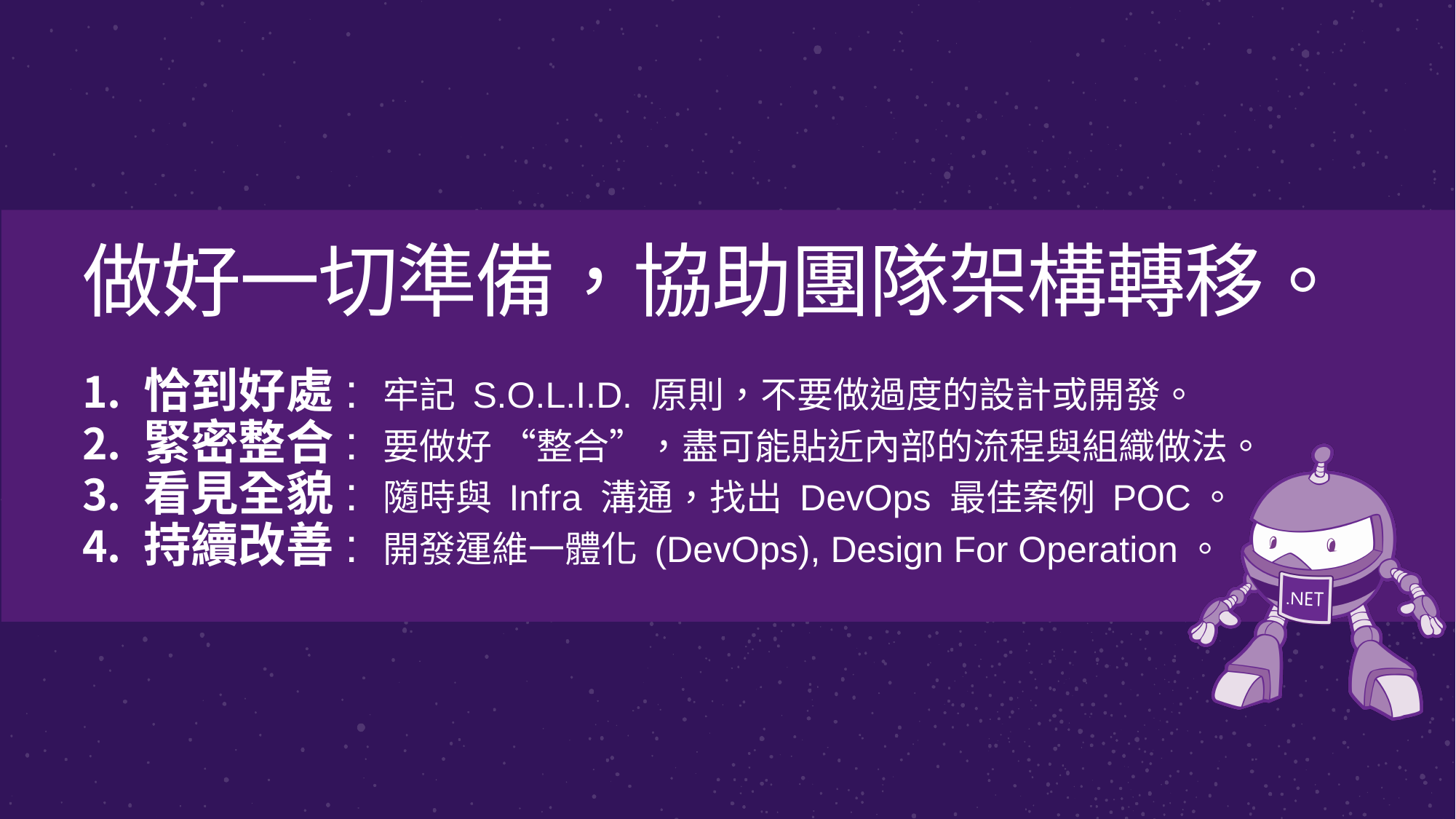

# 做好一切準備，協助團隊架構轉移。
恰到好處: 牢記 S.O.L.I.D. 原則，不要做過度的設計或開發。
緊密整合: 要做好 “整合”，盡可能貼近內部的流程與組織做法。
看見全貌: 隨時與 Infra 溝通，找出 DevOps 最佳案例 POC。
持續改善: 開發運維一體化 (DevOps), Design For Operation。